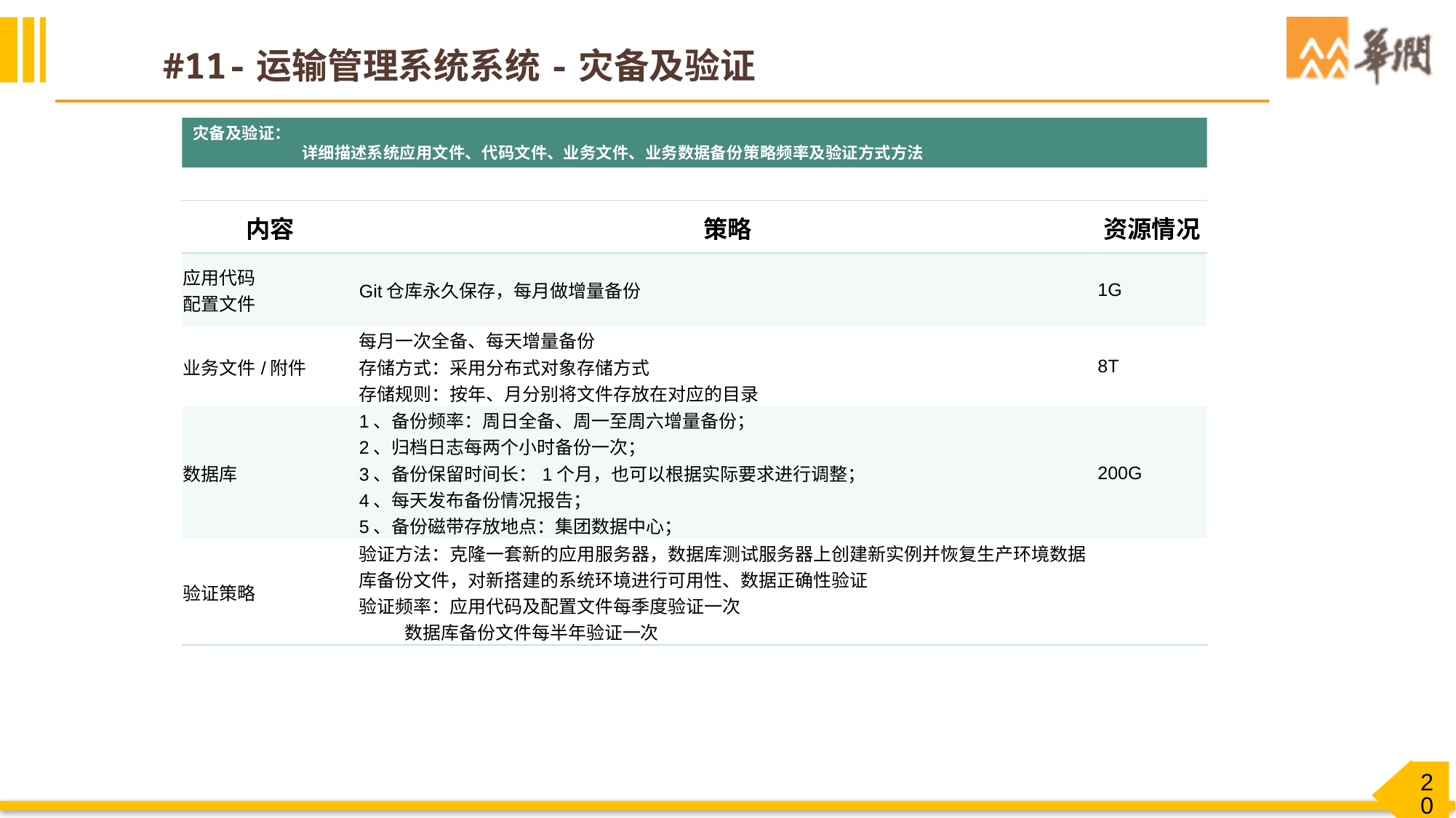

# #11-运输管理系统系统-灾备及验证
灾备及验证：
	详细描述系统应用文件、代码文件、业务文件、业务数据备份策略频率及验证方式方法
| 内容 | 策略 | 资源情况 |
| --- | --- | --- |
| 应用代码 配置文件 | Git仓库永久保存，每月做增量备份 | 1G |
| 业务文件/附件 | 每月一次全备、每天增量备份 存储方式：采用分布式对象存储方式 存储规则：按年、月分别将文件存放在对应的目录 | 8T |
| 数据库 | 1、备份频率：周日全备、周一至周六增量备份； 2、归档日志每两个小时备份一次； 3、备份保留时间长：1个月，也可以根据实际要求进行调整； 4、每天发布备份情况报告； 5、备份磁带存放地点：集团数据中心； | 200G |
| 验证策略 | 验证方法：克隆一套新的应用服务器，数据库测试服务器上创建新实例并恢复生产环境数据库备份文件，对新搭建的系统环境进行可用性、数据正确性验证 验证频率：应用代码及配置文件每季度验证一次 数据库备份文件每半年验证一次 |  |